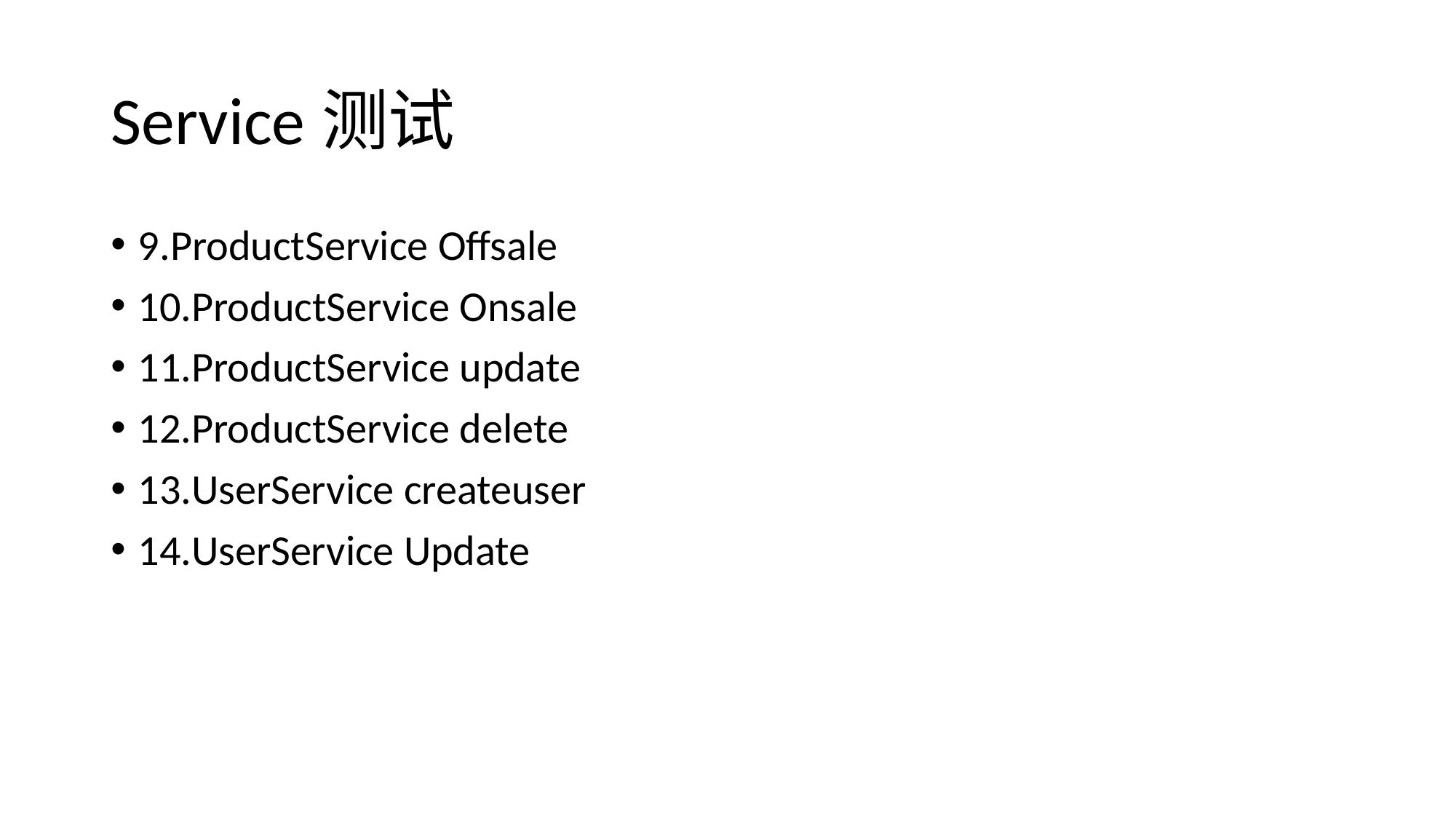

# Service测试
9.ProductService Offsale
10.ProductService Onsale
11.ProductService update
12.ProductService delete
13.UserService createuser
14.UserService Update